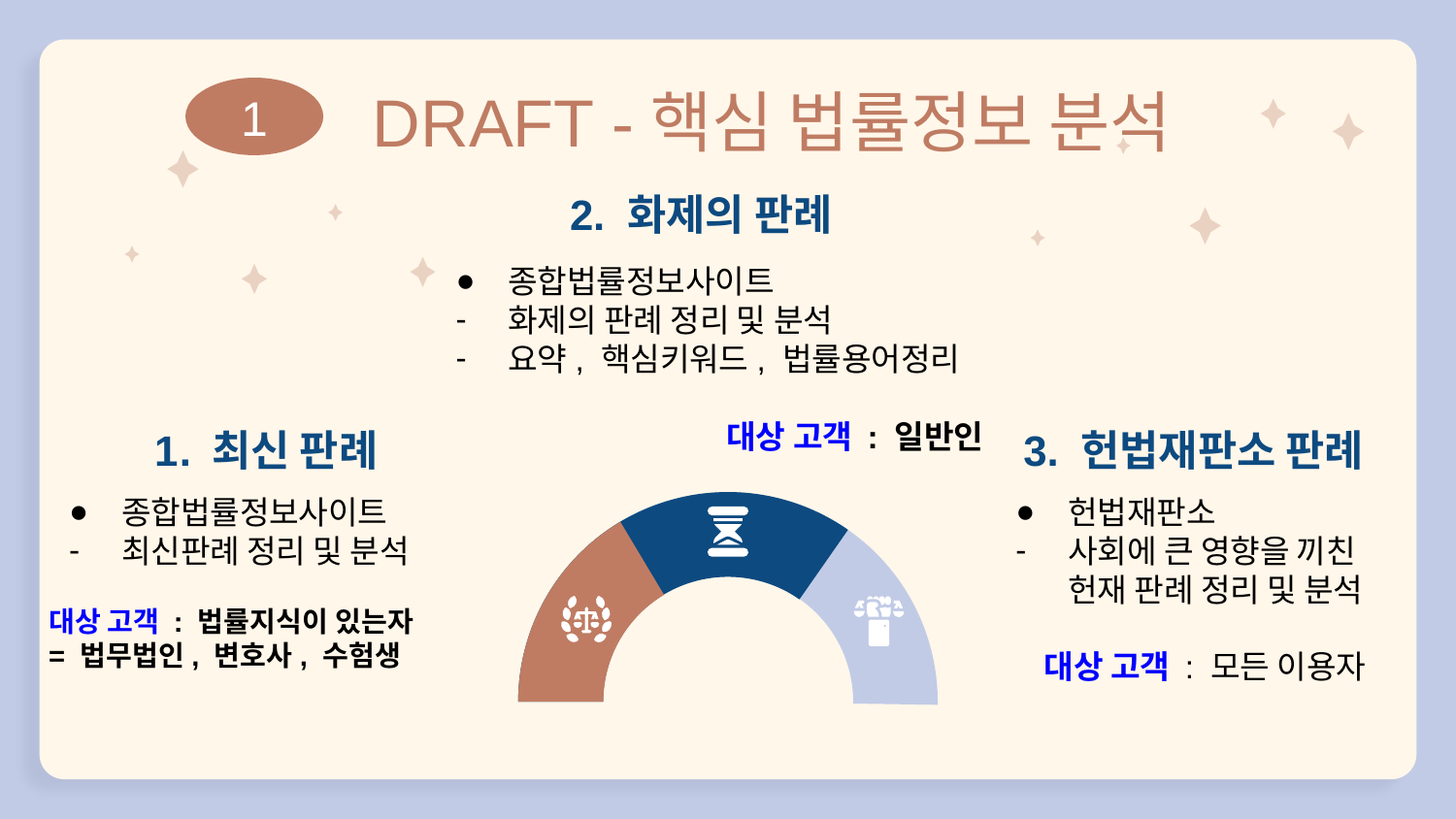

# DRAFT -핵심 법률정보 분석

1

2. 화제의 판례

종합법률정보사이트
화제의 판례 정리 및 분석
요약, 핵심키워드, 법률용어정리

		대상 고객 : 일반인

최신 판례
3. 헌법재판소 판례
종합법률정보사이트
최신판례 정리 및 분석

대상 고객 : 법률지식이 있는자
= 법무법인, 변호사, 수험생

헌법재판소
사회에 큰 영향을 끼친 헌재 판례 정리 및 분석

대상 고객 : 모든 이용자